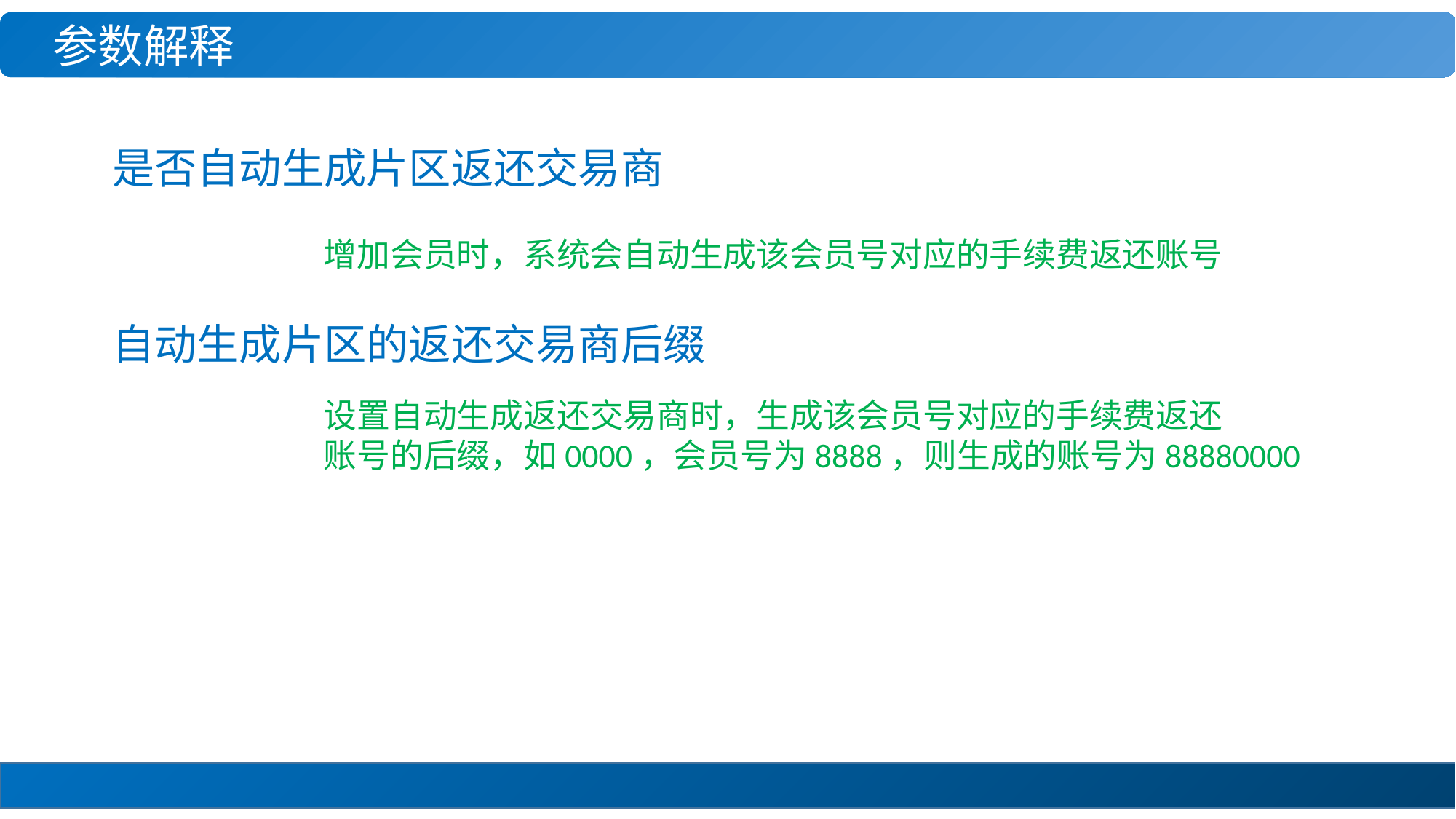

参数解释

是否自动生成片区返还交易商
增加会员时，系统会自动生成该会员号对应的手续费返还账号
自动生成片区的返还交易商后缀
设置自动生成返还交易商时，生成该会员号对应的手续费返还
账号的后缀，如0000，会员号为8888，则生成的账号为88880000